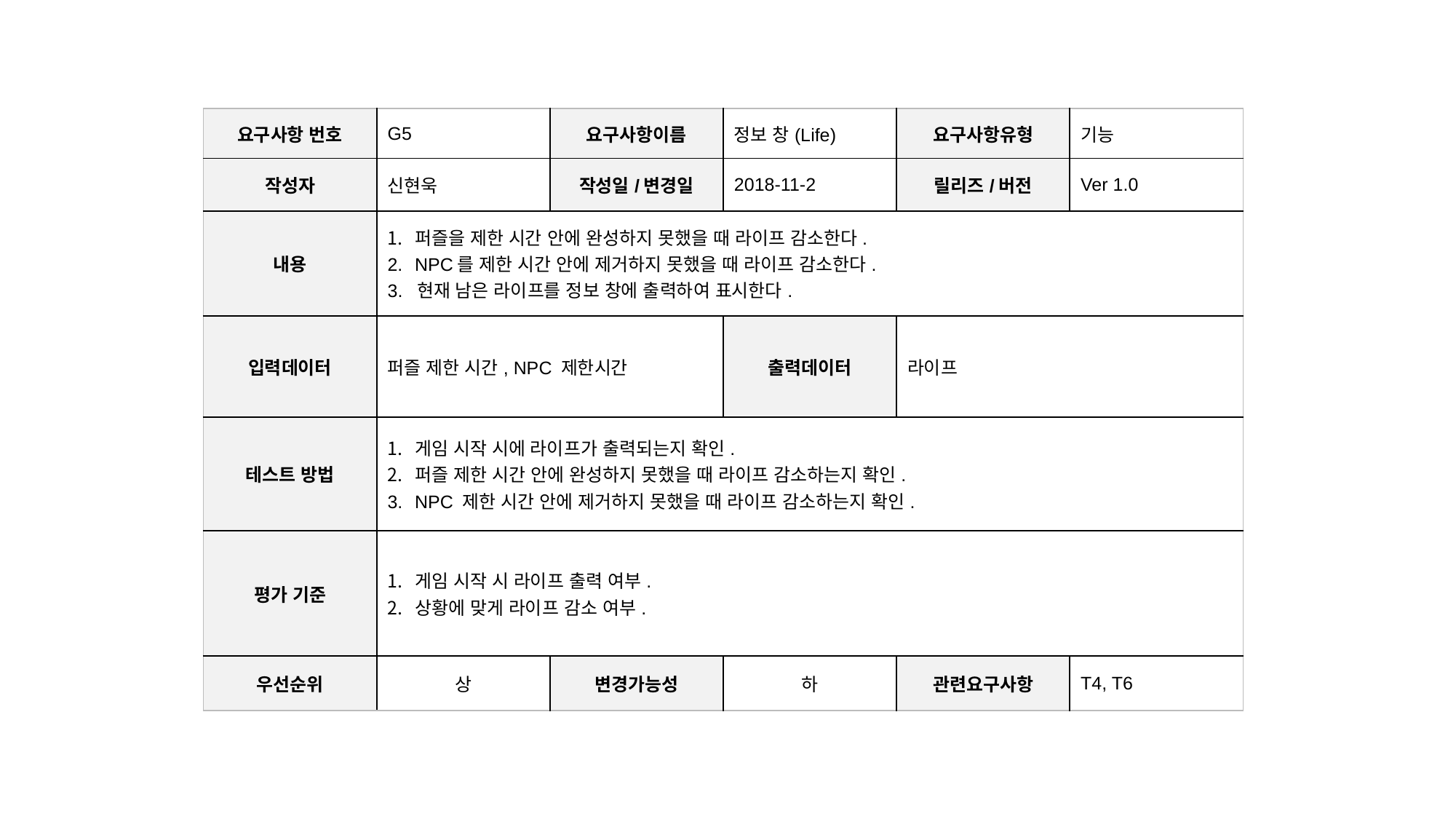

| 요구사항 번호 | G5 | 요구사항이름 | 정보 창(Life) | 요구사항유형 | 기능 |
| --- | --- | --- | --- | --- | --- |
| 작성자 | 신현욱 | 작성일/변경일 | 2018-11-2 | 릴리즈/버전 | Ver 1.0 |
| 내용 | 퍼즐을 제한 시간 안에 완성하지 못했을 때 라이프 감소한다. NPC를 제한 시간 안에 제거하지 못했을 때 라이프 감소한다. 3. 현재 남은 라이프를 정보 창에 출력하여 표시한다. |  |  |  |  |
| 입력데이터 | 퍼즐 제한 시간, NPC 제한시간 |  | 출력데이터 | 라이프 |  |
| 테스트 방법 | 게임 시작 시에 라이프가 출력되는지 확인. 퍼즐 제한 시간 안에 완성하지 못했을 때 라이프 감소하는지 확인. NPC 제한 시간 안에 제거하지 못했을 때 라이프 감소하는지 확인. |  |  |  |  |
| 평가 기준 | 게임 시작 시 라이프 출력 여부. 상황에 맞게 라이프 감소 여부. |  |  |  |  |
| 우선순위 | 상 | 변경가능성 | 하 | 관련요구사항 | T4, T6 |